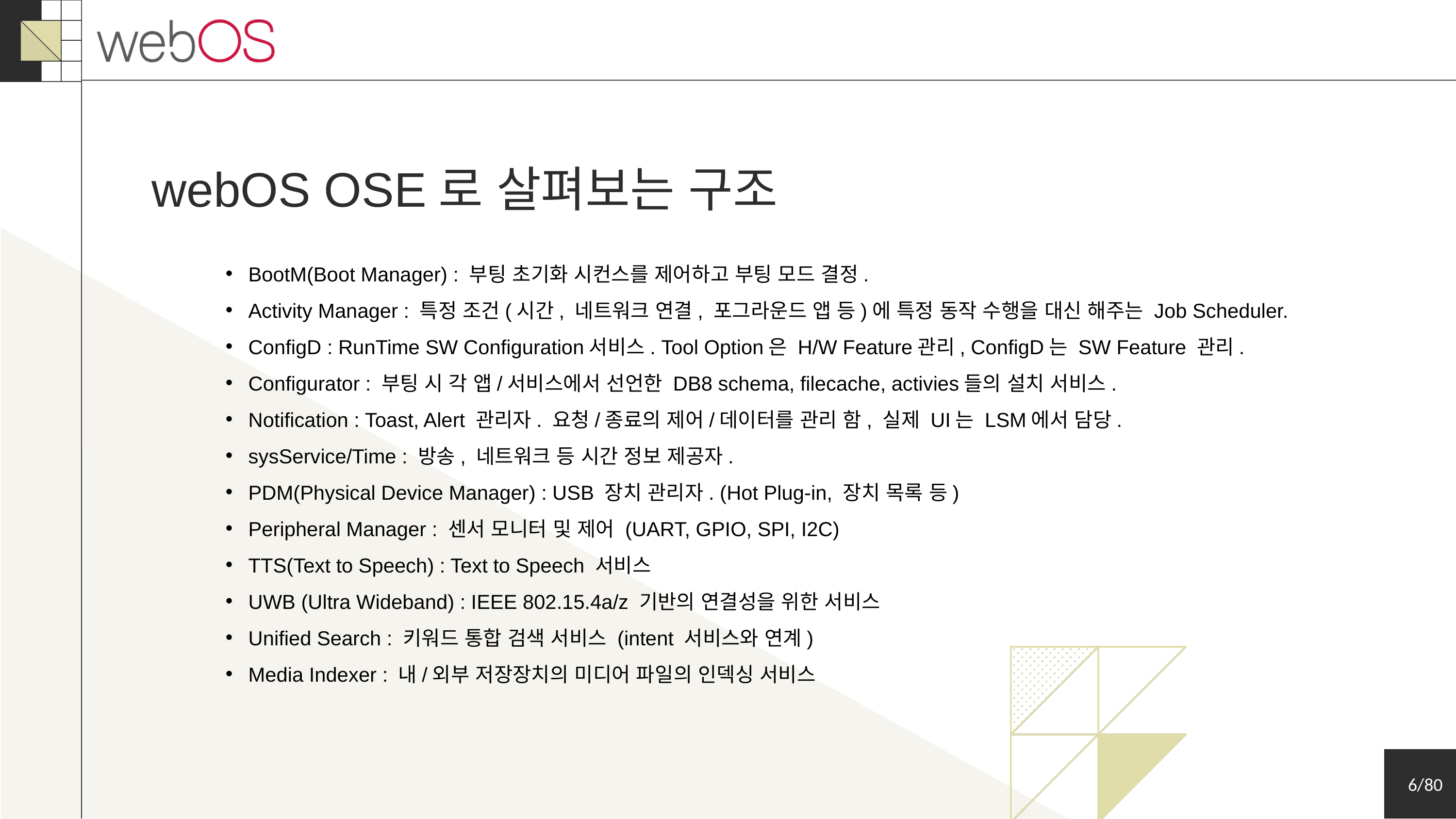

webOS OSE로 살펴보는 구조
BootM(Boot Manager) : 부팅 초기화 시컨스를 제어하고 부팅 모드 결정.
Activity Manager : 특정 조건(시간, 네트워크 연결, 포그라운드 앱 등)에 특정 동작 수행을 대신 해주는 Job Scheduler.
ConfigD : RunTime SW Configuration서비스. Tool Option은 H/W Feature관리, ConfigD는 SW Feature 관리.
Configurator : 부팅 시 각 앱/서비스에서 선언한 DB8 schema, filecache, activies들의 설치 서비스.
Notification : Toast, Alert 관리자. 요청/종료의 제어/데이터를 관리 함, 실제 UI는 LSM에서 담당.
sysService/Time : 방송, 네트워크 등 시간 정보 제공자.
PDM(Physical Device Manager) : USB 장치 관리자. (Hot Plug-in, 장치 목록 등)
Peripheral Manager : 센서 모니터 및 제어 (UART, GPIO, SPI, I2C)
TTS(Text to Speech) : Text to Speech 서비스
UWB (Ultra Wideband) : IEEE 802.15.4a/z 기반의 연결성을 위한 서비스
Unified Search : 키워드 통합 검색 서비스 (intent 서비스와 연계)
Media Indexer : 내/외부 저장장치의 미디어 파일의 인덱싱 서비스

6/80